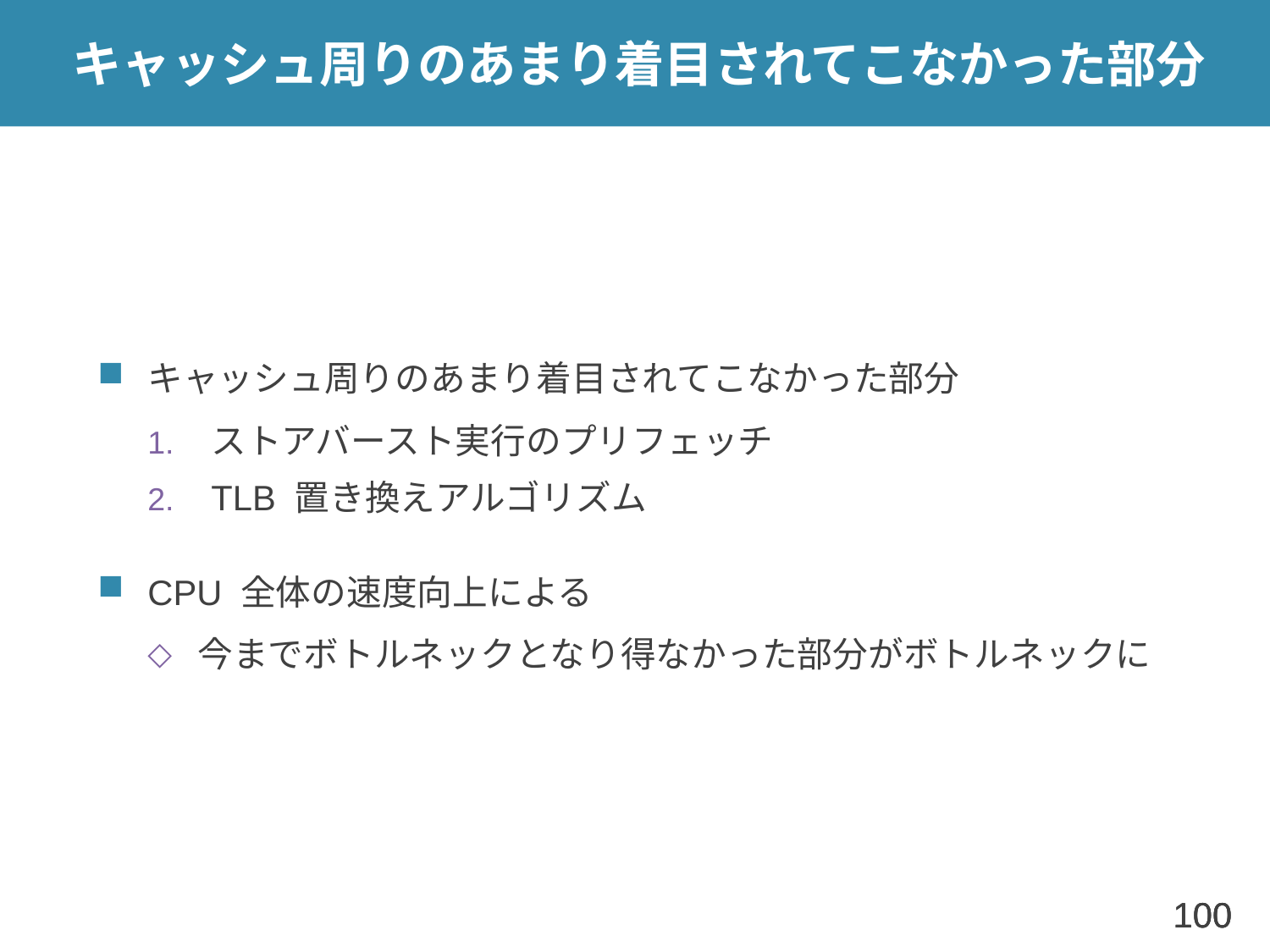

# キャッシュ周りのあまり着目されてこなかった部分
キャッシュ周りのあまり着目されてこなかった部分
ストアバースト実行のプリフェッチ
TLB 置き換えアルゴリズム
CPU 全体の速度向上による
今までボトルネックとなり得なかった部分がボトルネックに